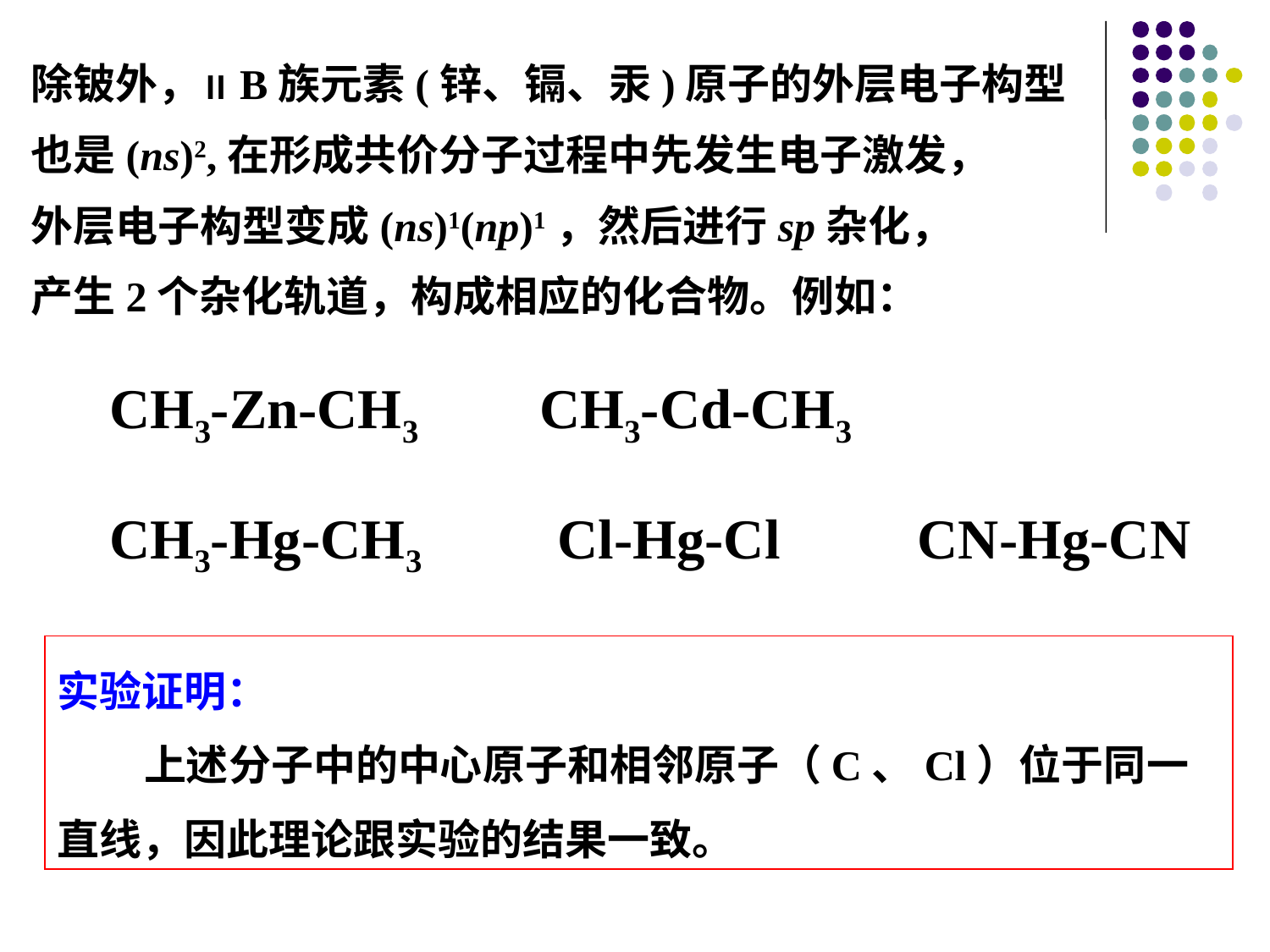

除铍外，ⅡB族元素(锌、镉、汞)原子的外层电子构型
也是(ns)2,在形成共价分子过程中先发生电子激发，
外层电子构型变成(ns)1(np)1，然后进行sp杂化，
产生2个杂化轨道，构成相应的化合物。例如：
CH3-Zn-CH3
CH3-Cd-CH3
CH3-Hg-CH3
Cl-Hg-Cl
CN-Hg-CN
实验证明：
        上述分子中的中心原子和相邻原子（C、Cl）位于同一直线，因此理论跟实验的结果一致。